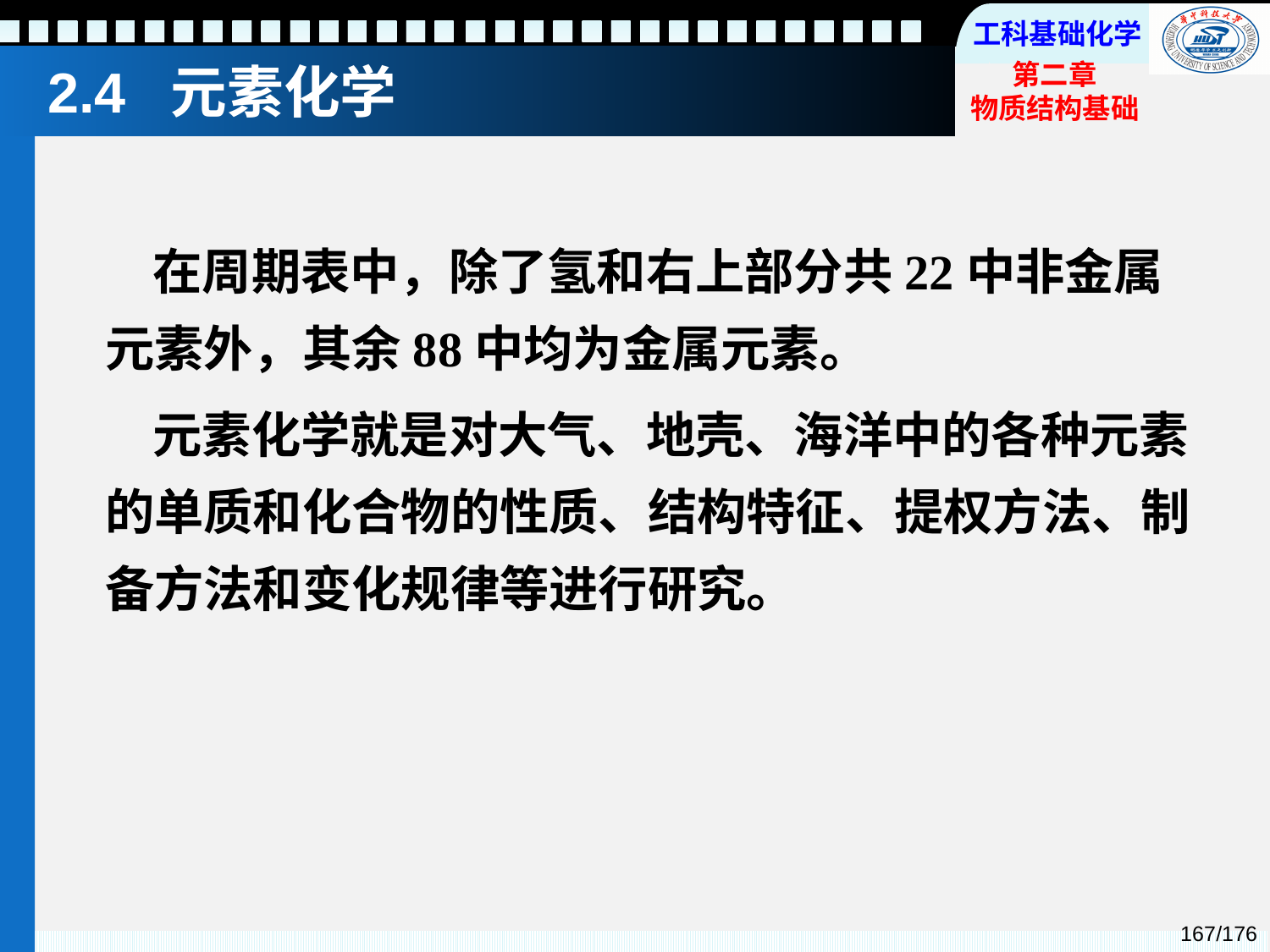

# 2.4  元素化学
在周期表中，除了氢和右上部分共22中非金属元素外，其余88中均为金属元素。
元素化学就是对大气、地壳、海洋中的各种元素的单质和化合物的性质、结构特征、提权方法、制备方法和变化规律等进行研究。